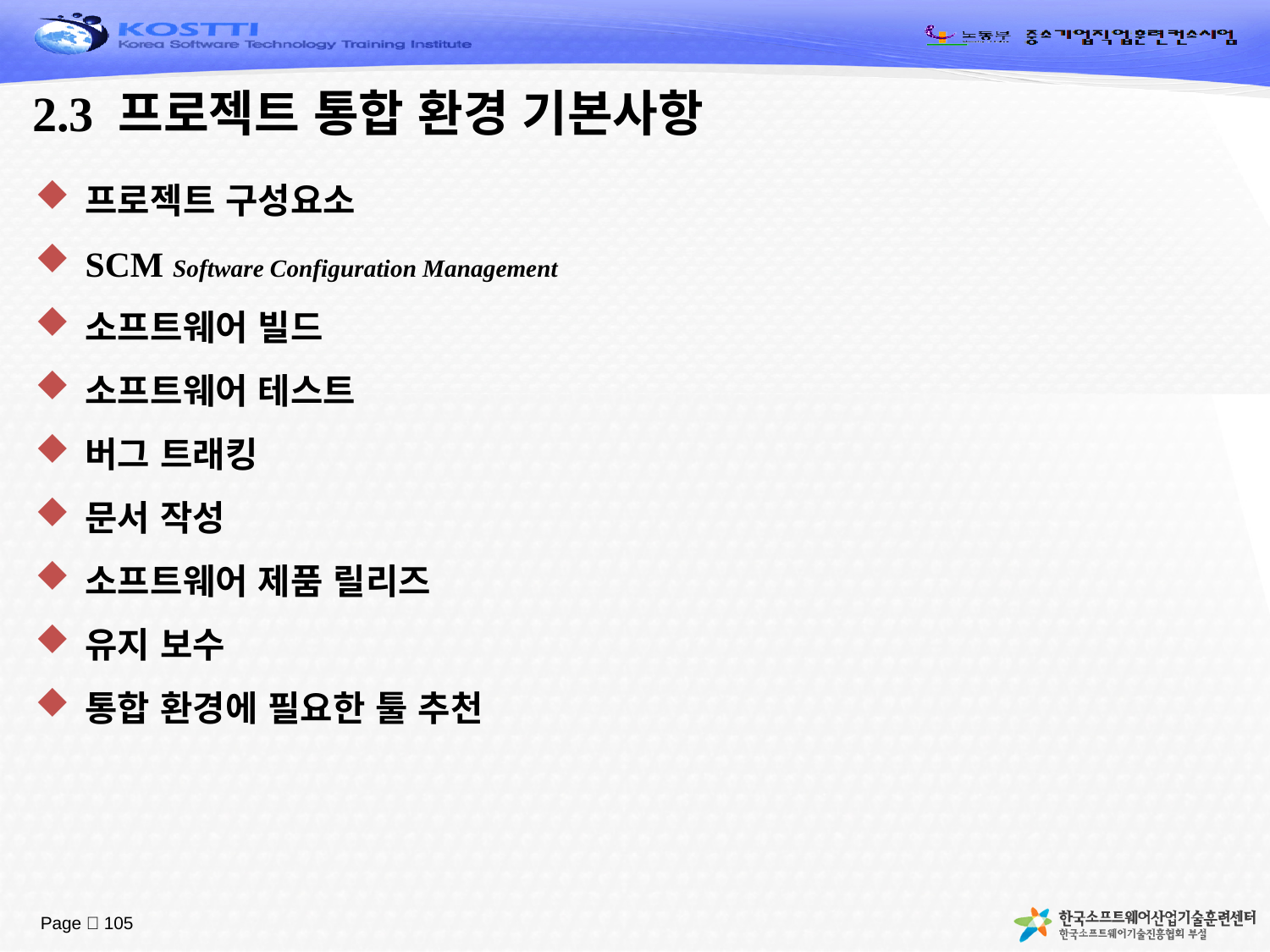

# 2.3 프로젝트 통합 환경 기본사항
프로젝트 구성요소
SCM Software Configuration Management
소프트웨어 빌드
소프트웨어 테스트
버그 트래킹
문서 작성
소프트웨어 제품 릴리즈
유지 보수
통합 환경에 필요한 툴 추천